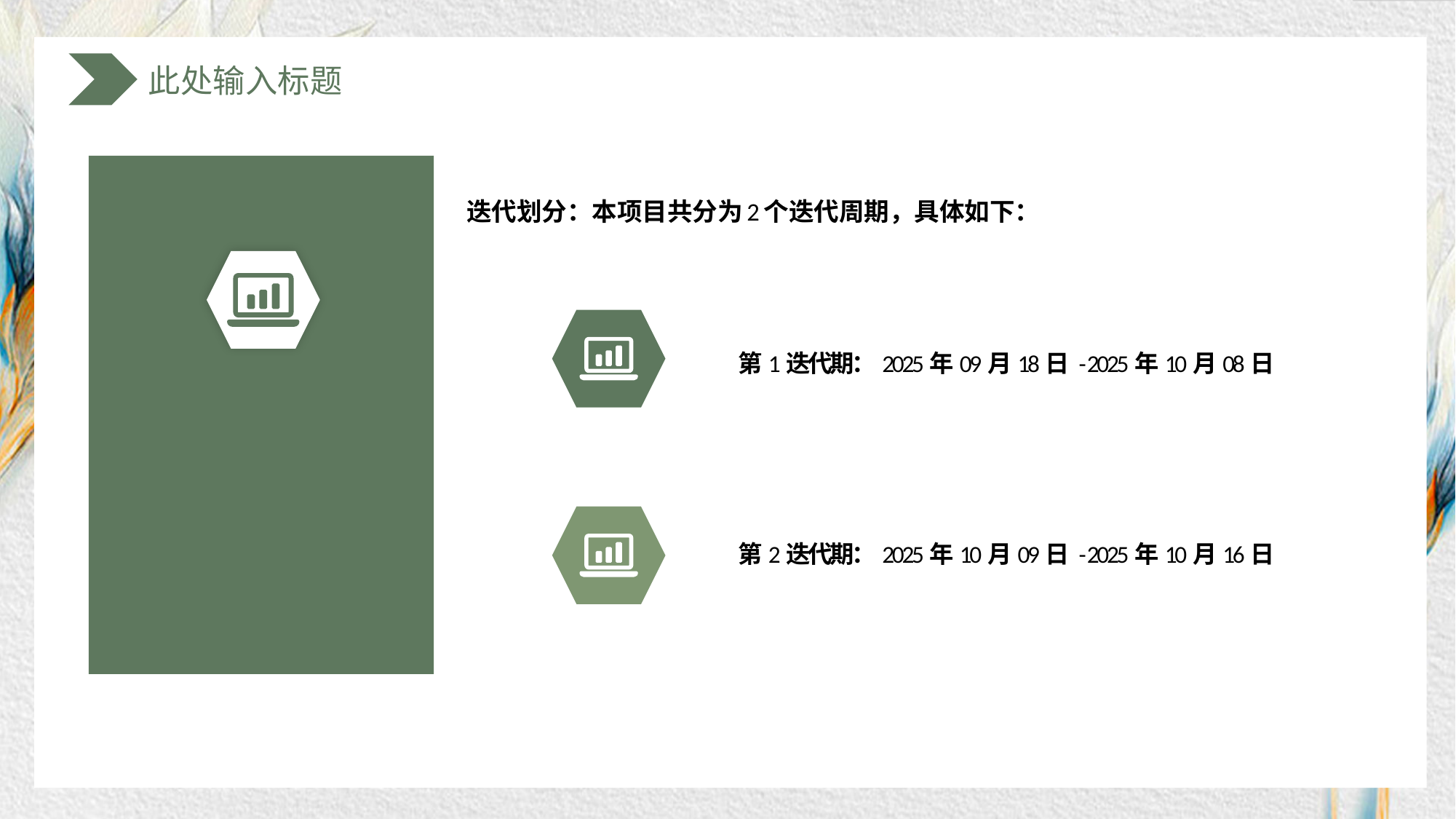

迭代划分：本项目共分为2个迭代周期，具体如下：

第1迭代期：2025年09月18日 - 2025年10月08日

第2迭代期：2025年10月09日 - 2025年10月16日